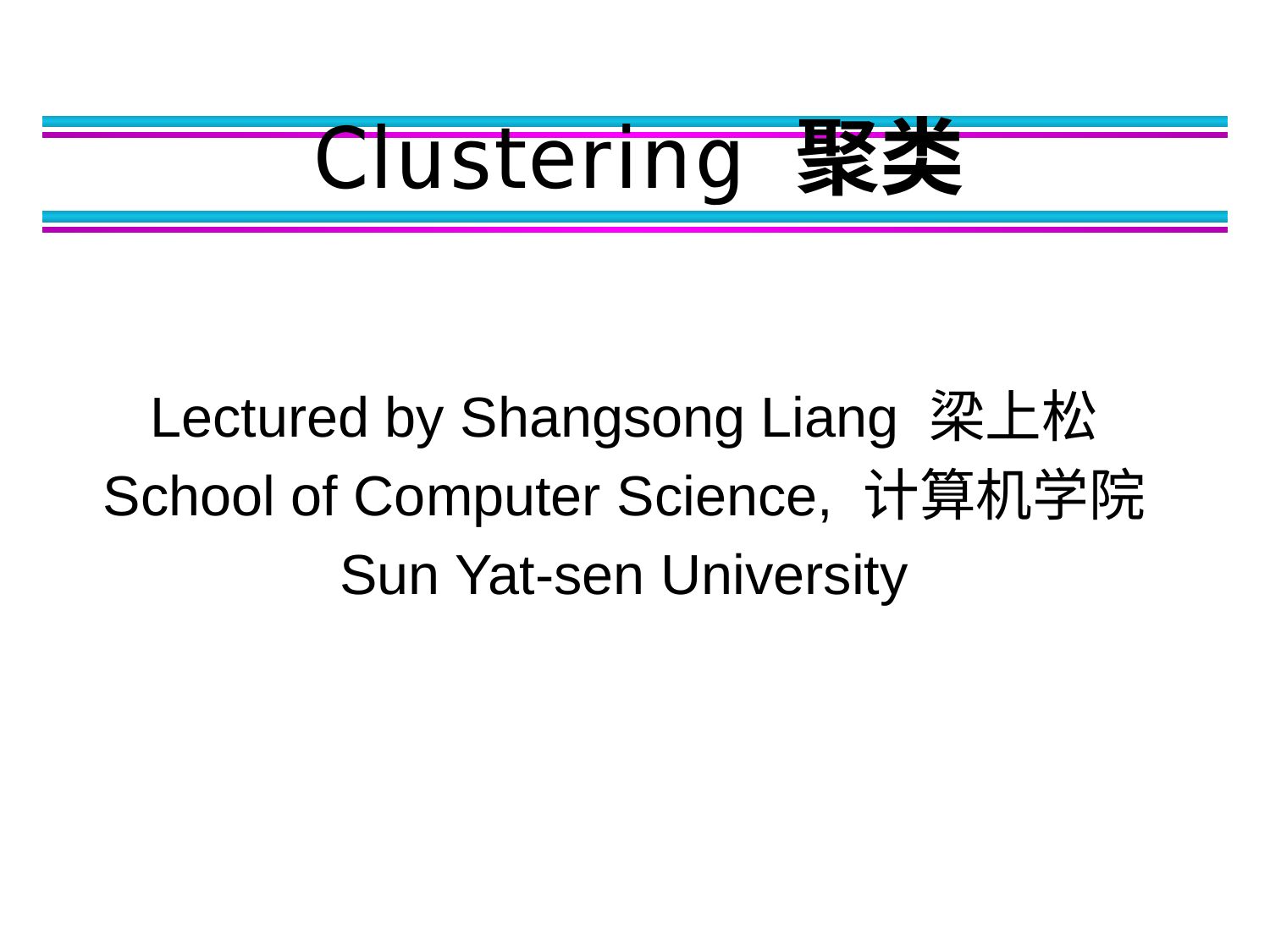

# Clustering 聚类

Lectured by Shangsong Liang 梁上松
School of Computer Science, 计算机学院
Sun Yat-sen University